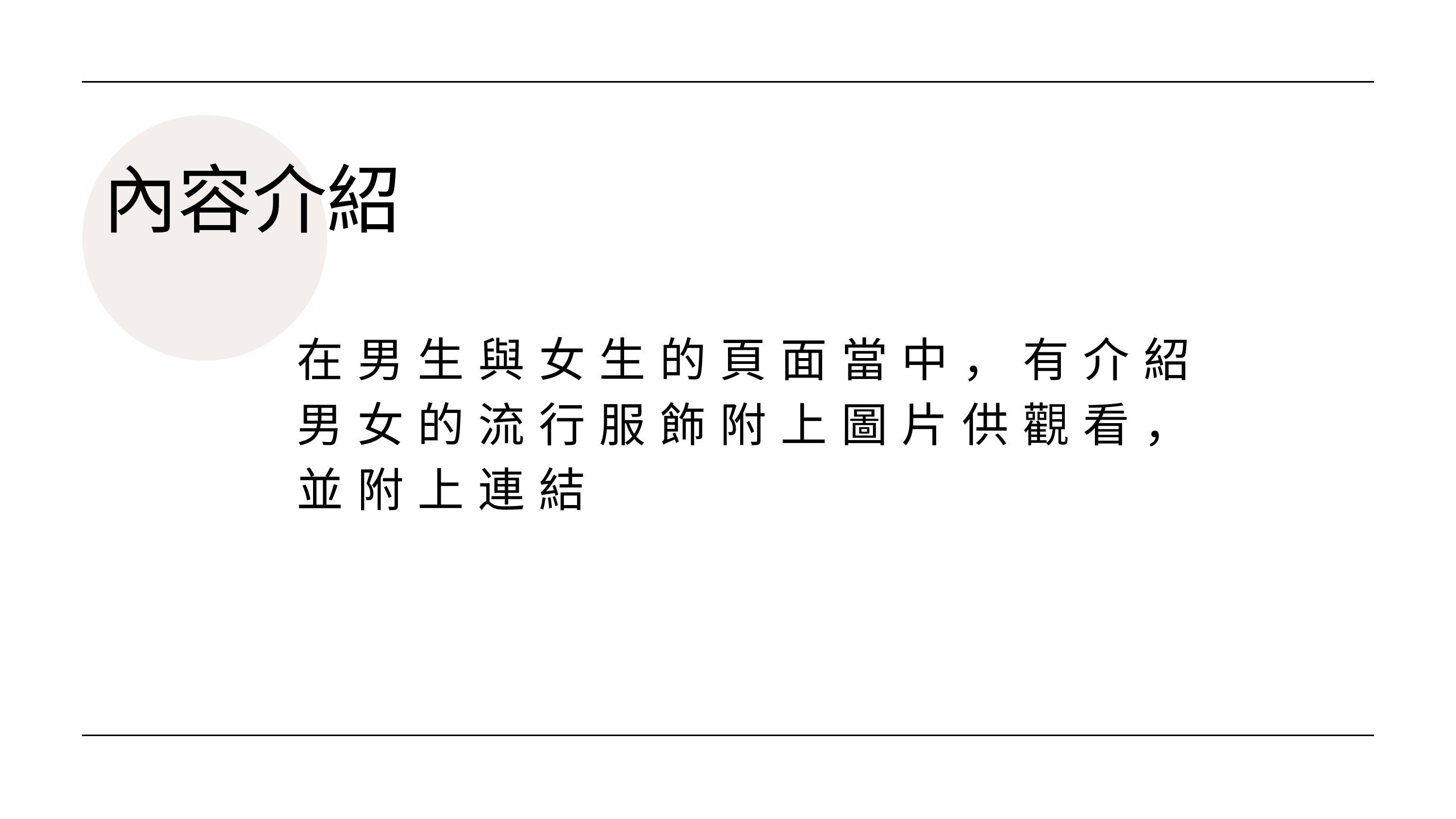

內容介紹
在男生與女生的頁面當中，有介紹男女的流行服飾附上圖片供觀看，並附上連結